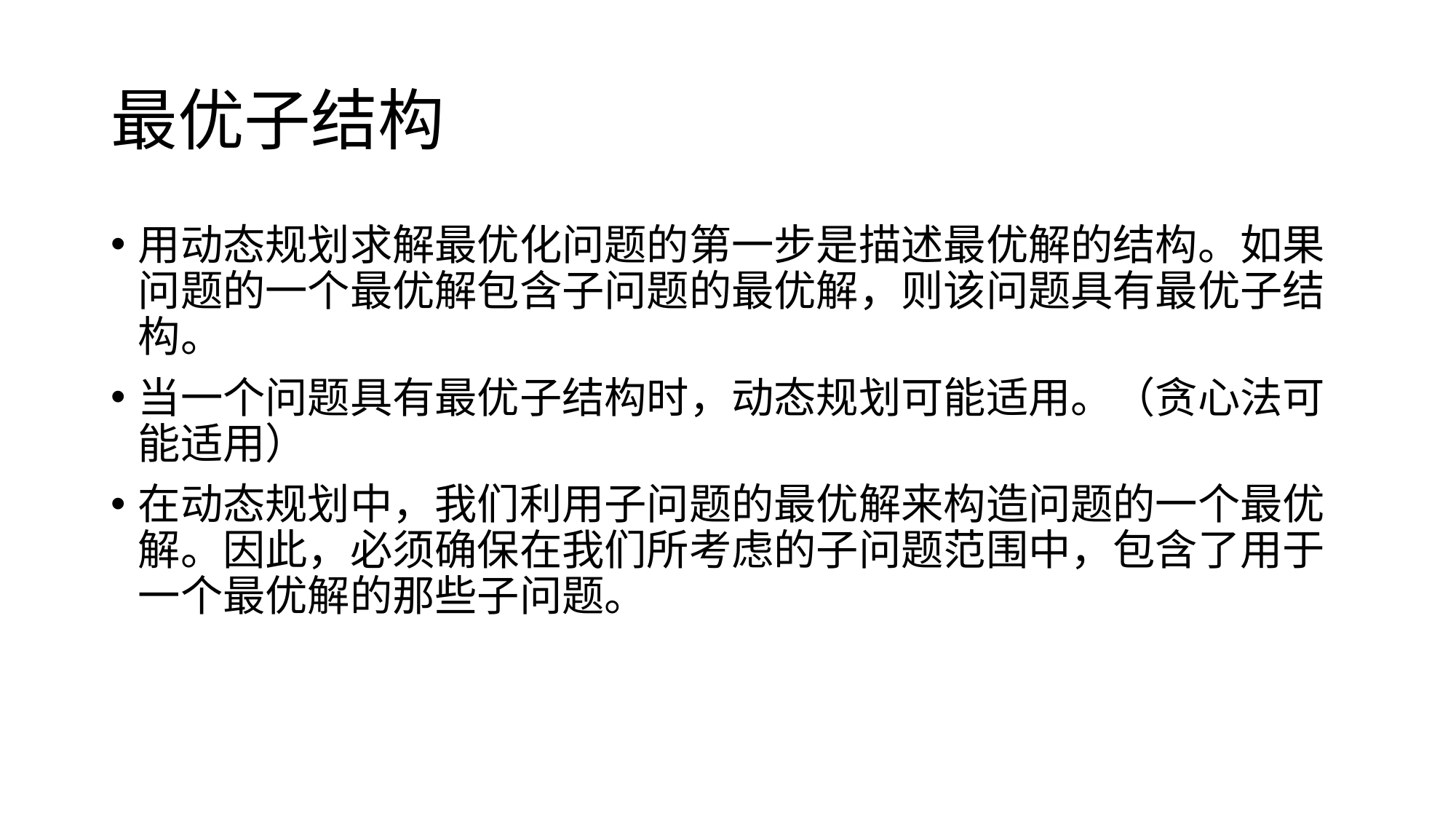

# 最优子结构
用动态规划求解最优化问题的第一步是描述最优解的结构。如果问题的一个最优解包含子问题的最优解，则该问题具有最优子结构。
当一个问题具有最优子结构时，动态规划可能适用。（贪心法可能适用）
在动态规划中，我们利用子问题的最优解来构造问题的一个最优解。因此，必须确保在我们所考虑的子问题范围中，包含了用于一个最优解的那些子问题。